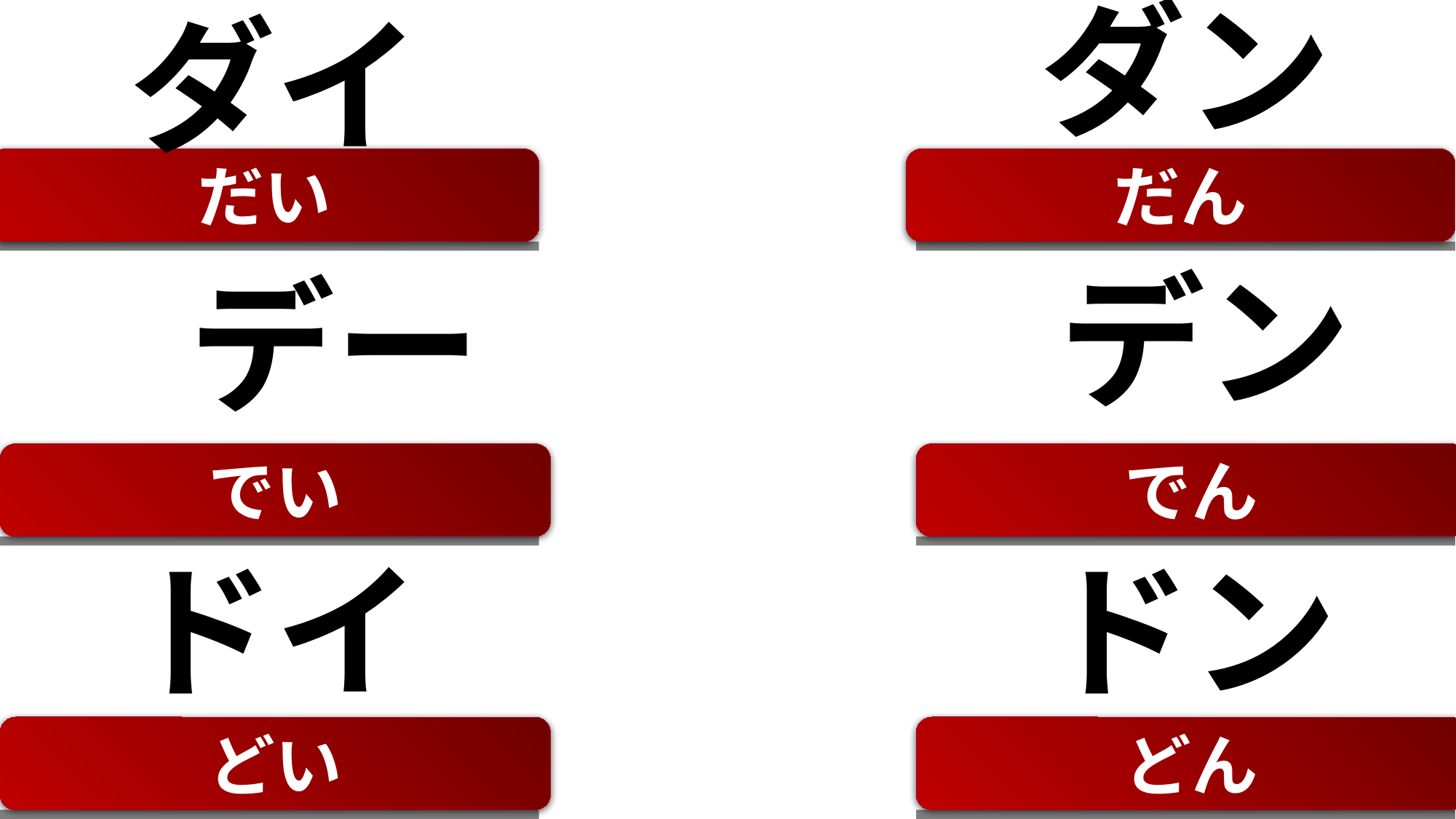

ダン
ダイ
だい
だん

デン
デー
でい
でん

ドイ
ドン
どい
どん